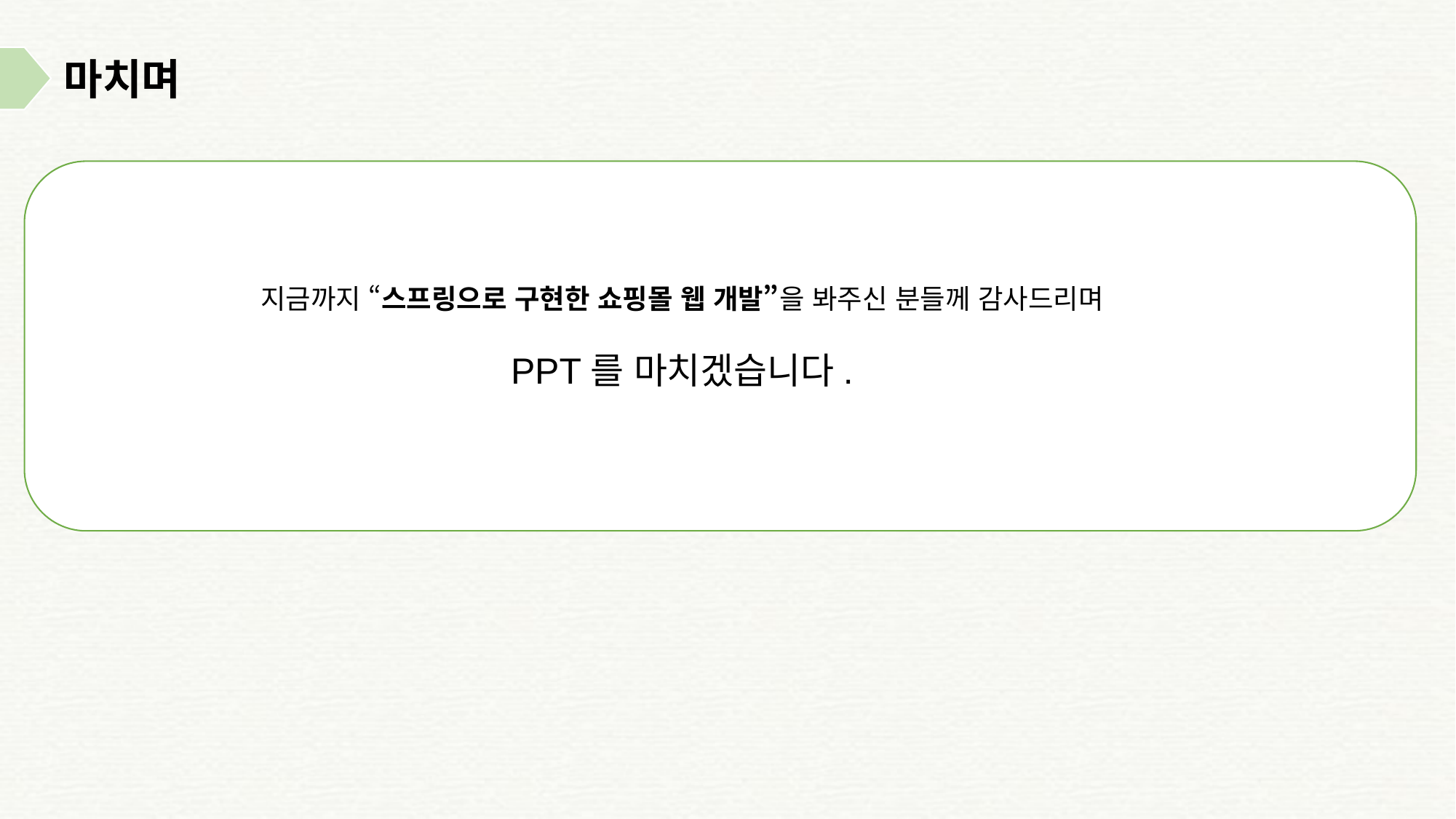

마치며

지금까지 “스프링으로 구현한 쇼핑몰 웹 개발”을 봐주신 분들께 감사드리며

PPT를 마치겠습니다.